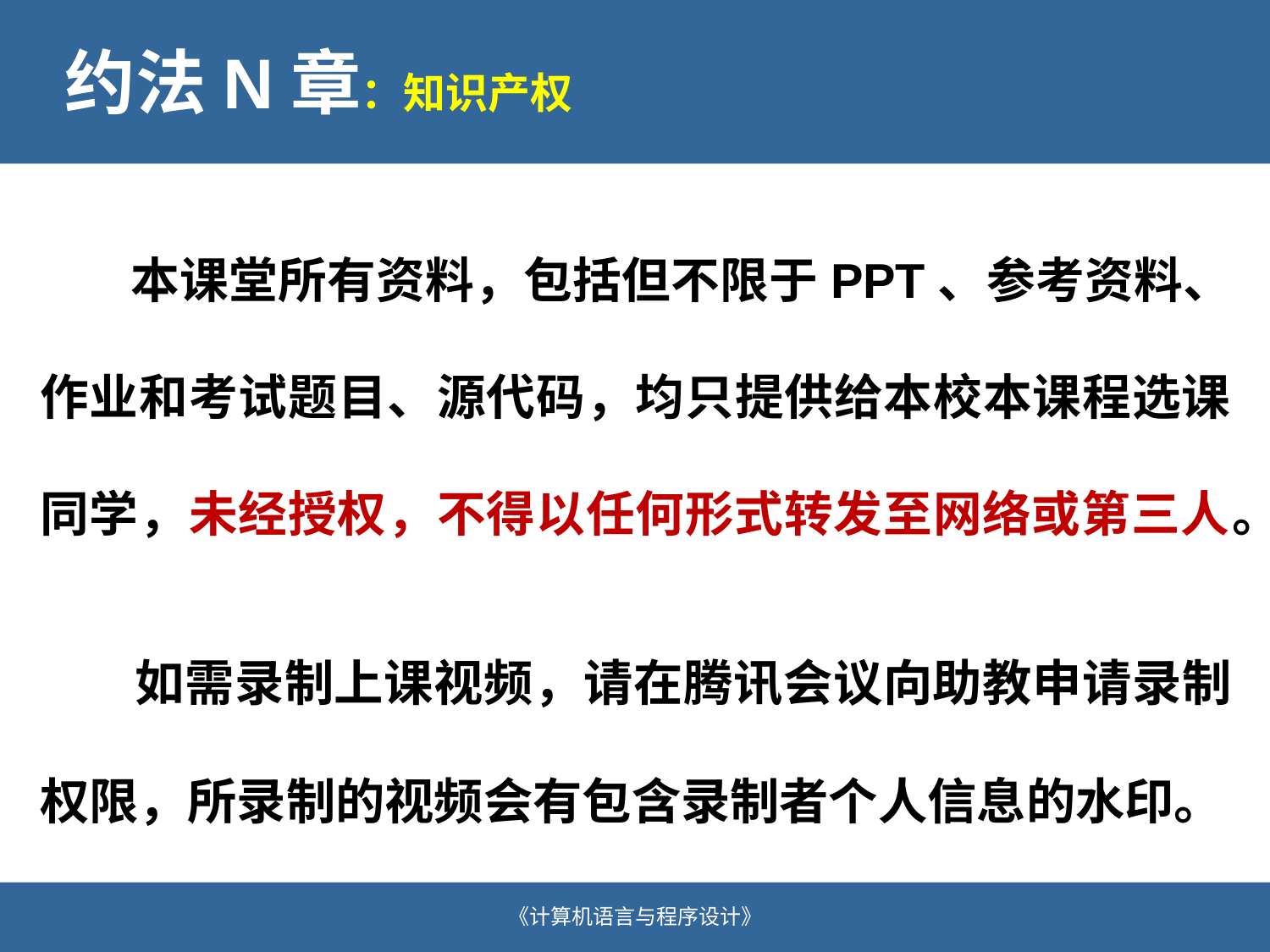

# 约法N章：知识产权
       本课堂所有资料，包括但不限于PPT、参考资料、作业和考试题目、源代码，均只提供给本校本课程选课同学，未经授权，不得以任何形式转发至网络或第三人。
       如需录制上课视频，请在腾讯会议向助教申请录制权限，所录制的视频会有包含录制者个人信息的水印。

《计算机语言与程序设计》
13